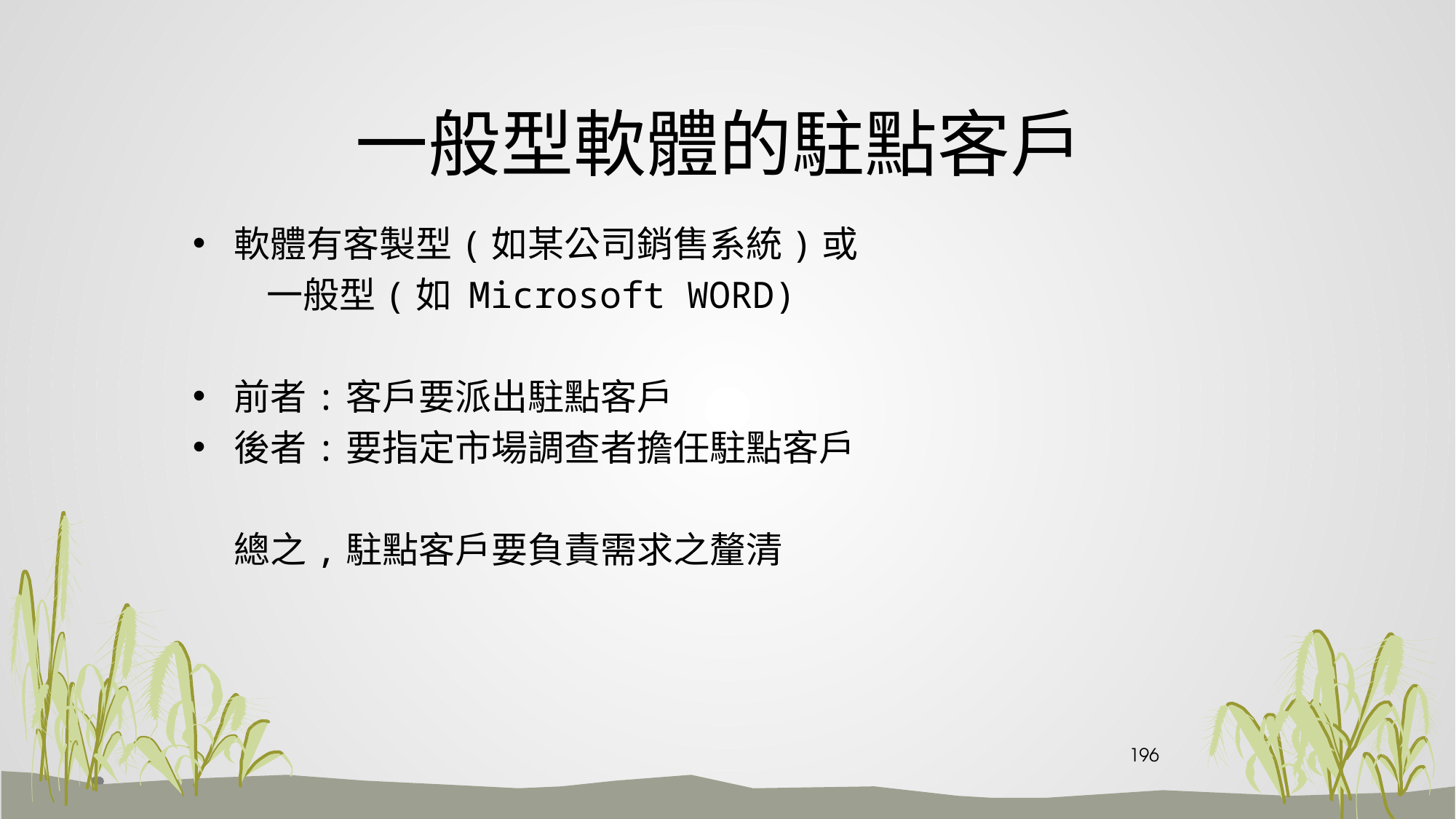

# 一般型軟體的駐點客戶
軟體有客製型(如某公司銷售系統)或
        一般型(如 Microsoft WORD)

前者:客戶要派出駐點客戶
後者:要指定市場調查者擔任駐點客戶

    總之,駐點客戶要負責需求之釐清
196